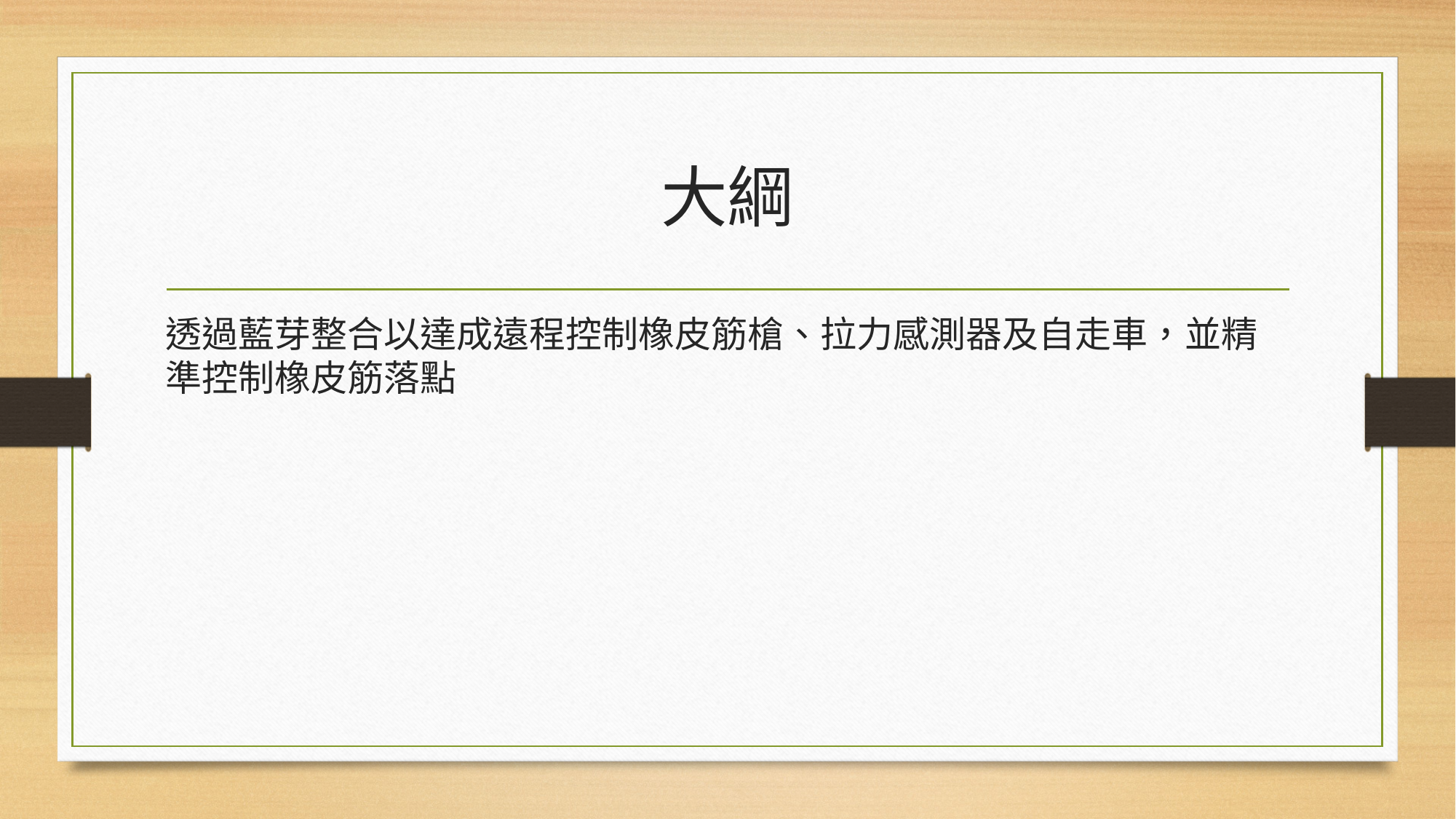

# 大綱
透過藍芽整合以達成遠程控制橡皮筋槍、拉力感測器及自走車，並精準控制橡皮筋落點